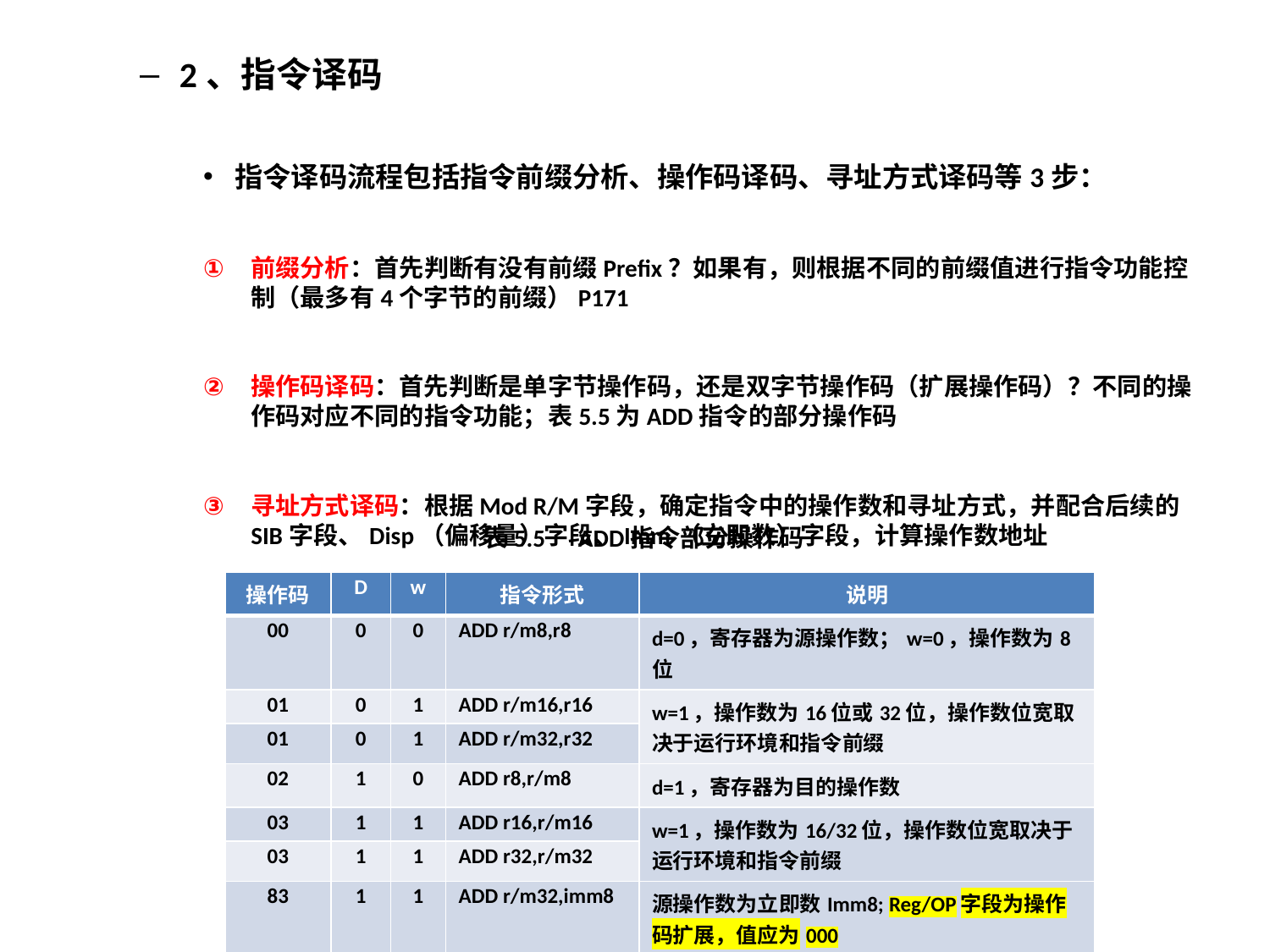

2、指令译码

指令译码流程包括指令前缀分析、操作码译码、寻址方式译码等3步：

前缀分析：首先判断有没有前缀Prefix？如果有，则根据不同的前缀值进行指令功能控制（最多有4个字节的前缀）P171

操作码译码：首先判断是单字节操作码，还是双字节操作码（扩展操作码）？不同的操作码对应不同的指令功能；表5.5为ADD指令的部分操作码

寻址方式译码：根据Mod R/M字段，确定指令中的操作数和寻址方式，并配合后续的SIB字段、Disp（偏移量）字段、Imm（立即数）字段，计算操作数地址

表5.5      ADD指令部分操作码
| 操作码 | D | w | 指令形式 | 说明 |
| --- | --- | --- | --- | --- |
| 00 | 0 | 0 | ADD r/m8,r8 | d=0，寄存器为源操作数；w=0，操作数为8位 |
| 01 | 0 | 1 | ADD r/m16,r16 | w=1，操作数为16位或32位，操作数位宽取决于运行环境和指令前缀 |
| 01 | 0 | 1 | ADD r/m32,r32 |  |
| 02 | 1 | 0 | ADD r8,r/m8 | d=1，寄存器为目的操作数 |
| 03 | 1 | 1 | ADD r16,r/m16 | w=1，操作数为16/32位，操作数位宽取决于运行环境和指令前缀 |
| 03 | 1 | 1 | ADD r32,r/m32 |  |
| 83 | 1 | 1 | ADD r/m32,imm8 | 源操作数为立即数Imm8; Reg/OP字段为操作码扩展，值应为000 |